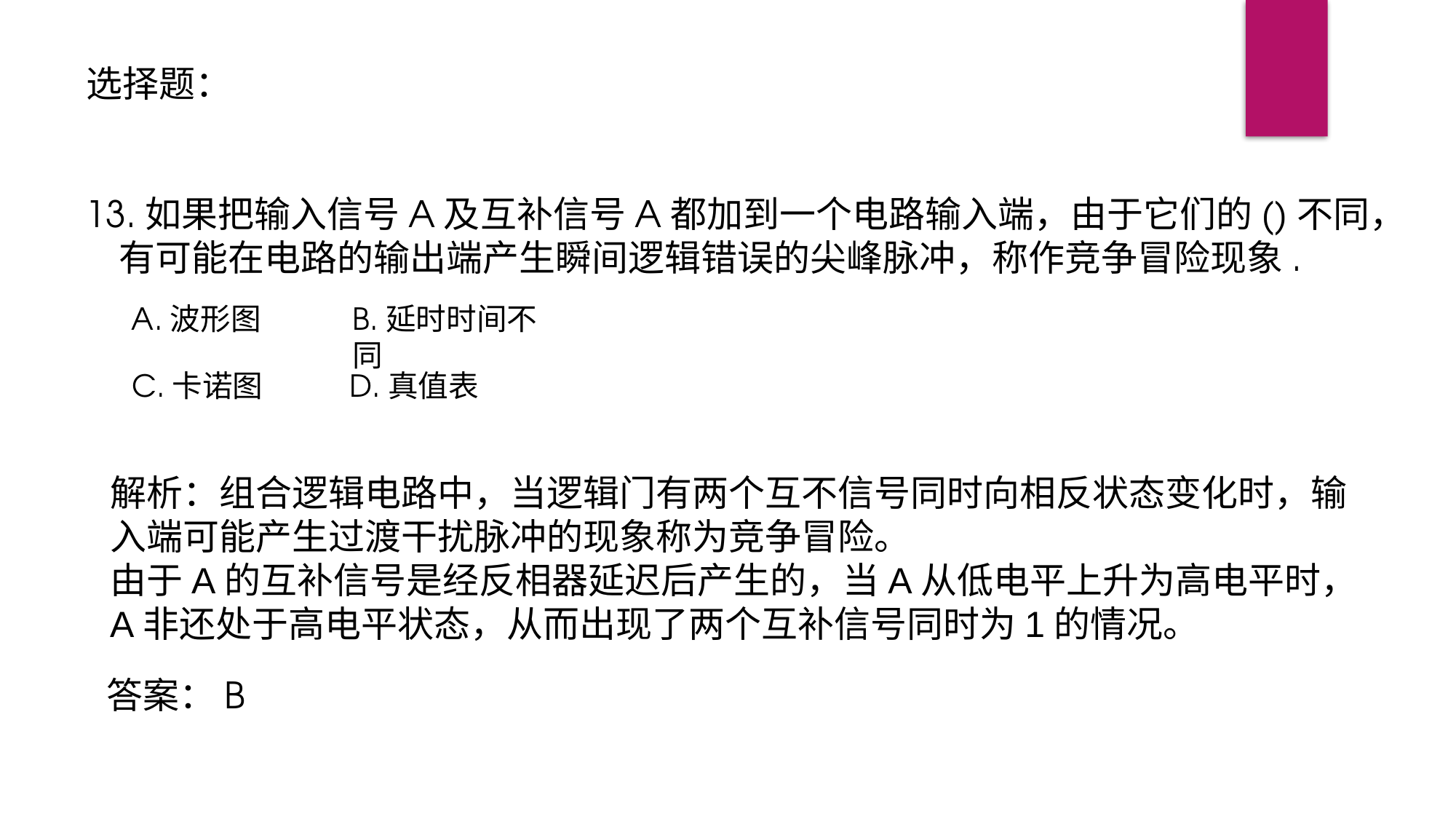

选择题：
13.如果把输入信号A及互补信号A都加到一个电路输入端，由于它们的()不同，
   有可能在电路的输出端产生瞬间逻辑错误的尖峰脉冲，称作竞争冒险现象.
A.波形图
B.延时时间不同
C.卡诺图
D.真值表
解析：组合逻辑电路中，当逻辑门有两个互不信号同时向相反状态变化时，输入端可能产生过渡干扰脉冲的现象称为竞争冒险。
由于A的互补信号是经反相器延迟后产生的，当A从低电平上升为高电平时，A非还处于高电平状态，从而出现了两个互补信号同时为1的情况。
答案：B